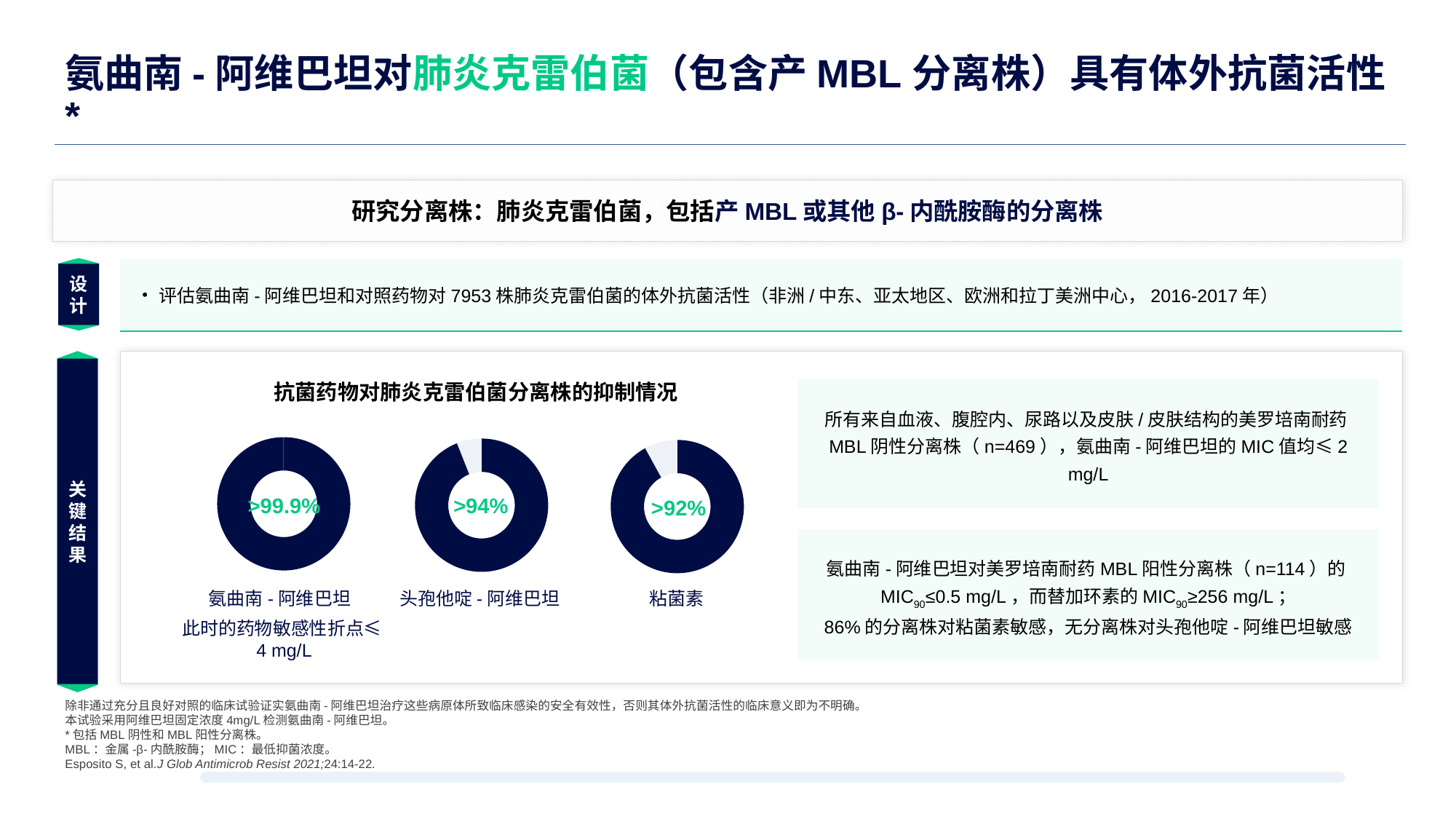

氨曲南-阿维巴坦对肺炎克雷伯菌（包含产MBL分离株）具有体外抗菌活性*

研究分离株：肺炎克雷伯菌，包括产MBL或其他β-内酰胺酶的分离株
设计

评估氨曲南-阿维巴坦和对照药物对7953株肺炎克雷伯菌的体外抗菌活性（非洲/中东、亚太地区、欧洲和拉丁美洲中心，2016-2017年）
关键结果

抗菌药物对肺炎克雷伯菌分离株的抑制情况
所有来自血液、腹腔内、尿路以及皮肤/皮肤结构的美罗培南耐药MBL阴性分离株（n=469），氨曲南-阿维巴坦的MIC值均≤2 mg/L
氨曲南-阿维巴坦对美罗培南耐药MBL阳性分离株（n=114）的MIC90≤0.5 mg/L，而替加环素的MIC90≥256 mg/L；
86%的分离株对粘菌素敏感，无分离株对头孢他啶-阿维巴坦敏感

### Chart

| Category | Sales |
|---|---|
|  | 99.9 |
| 2nd Qtr | 0.1 |

### Chart

| Category | Sales |
|---|---|
| 7.3 | 94.0 |
| 2nd Qtr | 6.0 |

### Chart

| Category | Sales |
|---|---|
| 7.3 | 92.0 |
| 2nd Qtr | 8.0 |
>99.9%
>94%
>92%
氨曲南-阿维巴坦
头孢他啶-阿维巴坦
粘菌素
此时的药物敏感性折点≤4 mg/L
除非通过充分且良好对照的临床试验证实氨曲南-阿维巴坦治疗这些病原体所致临床感染的安全有效性，否则其体外抗菌活性的临床意义即为不明确。
本试验采用阿维巴坦固定浓度4mg/L检测氨曲南-阿维巴坦。
*包括MBL阴性和MBL阳性分离株。
MBL：金属-β-内酰胺酶；MIC：最低抑菌浓度。
Esposito S, et al.J Glob Antimicrob Resist 2021;24:14-22.